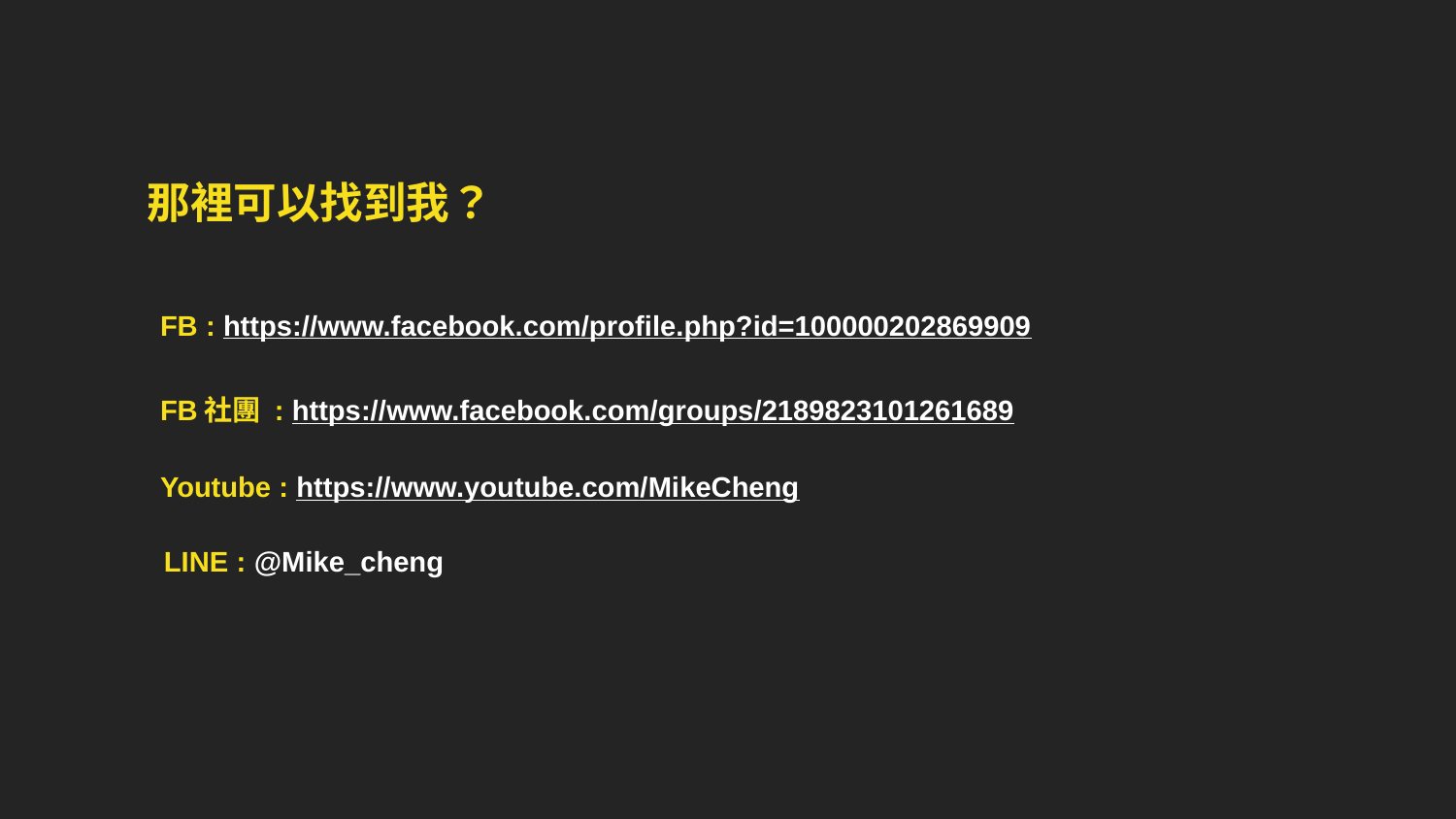

那裡可以找到我？
FB : https://www.facebook.com/profile.php?id=100000202869909
FB社團 : https://www.facebook.com/groups/2189823101261689
Youtube : https://www.youtube.com/MikeCheng
LINE : @Mike_cheng